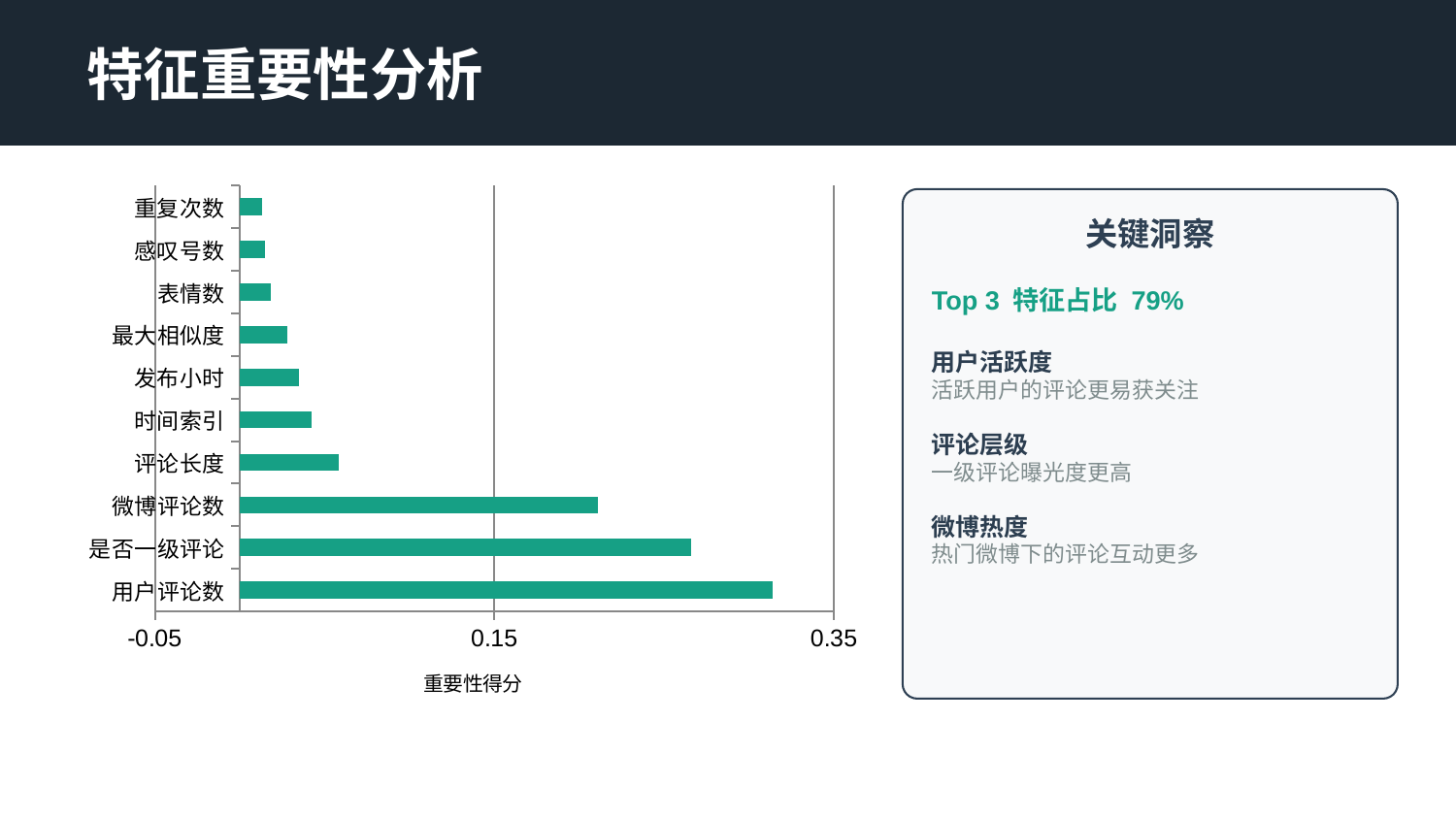

特征重要性分析

### Chart

| Category | 重要性 |
|---|---|
| 用户评论数 | 0.314 |
| 是否一级评论 | 0.266 |
| 微博评论数 | 0.211 |
| 评论长度 | 0.058 |
| 时间索引 | 0.042 |
| 发布小时 | 0.035 |
| 最大相似度 | 0.028 |
| 表情数 | 0.018 |
| 感叹号数 | 0.015 |
| 重复次数 | 0.013 |
关键洞察
Top 3 特征占比 79%

用户活跃度
活跃用户的评论更易获关注

评论层级
一级评论曝光度更高

微博热度
热门微博下的评论互动更多